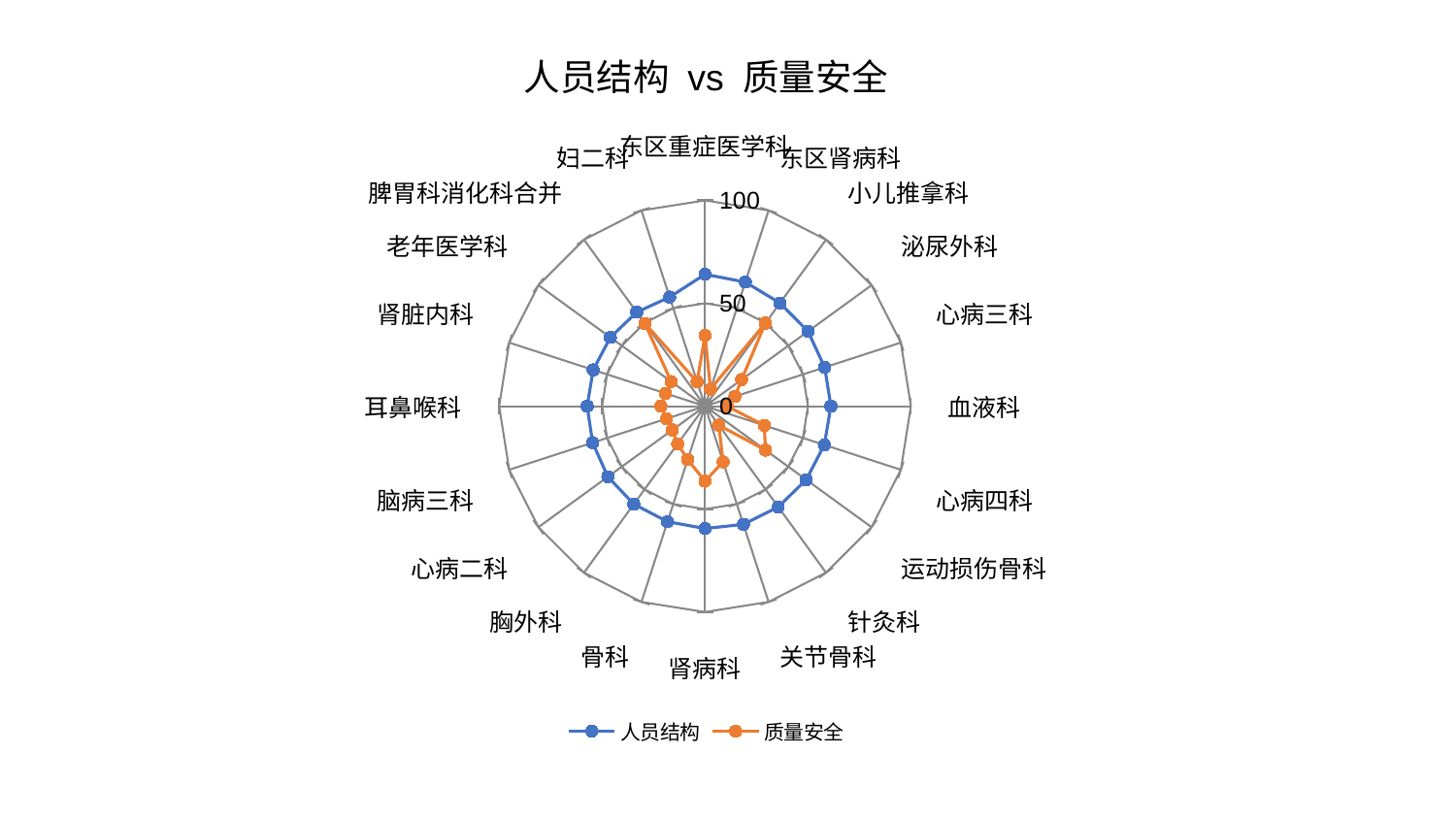

### Chart: 人员结构 vs 质量安全

| Category | 人员结构 | 质量安全 |
|---|---|---|
| 东区重症医学科 | 64.09644020663154 | 34.4195061874512 |
| 东区肾病科 | 63.39396727757618 | 8.732420916846895 |
| 小儿推拿科 | 61.96269480946632 | 49.85620822756752 |
| 泌尿外科 | 61.843518511219635 | 21.971376698045294 |
| 心病三科 | 61.148643295087176 | 15.255034676517445 |
| 血液科 | 61.138524985534076 | 10.720001509887249 |
| 心病四科 | 60.935583519573335 | 30.295325893669524 |
| 运动损伤骨科 | 60.772937540108394 | 36.31310987646478 |
| 针灸科 | 60.517222083622485 | 11.460825218071497 |
| 关节骨科 | 60.37175646103768 | 28.44173293576581 |
| 肾病科 | 59.4473481657703 | 36.43638719399997 |
| 骨科 | 59.00328975340321 | 27.302694196758797 |
| 胸外科 | 58.84763910661964 | 22.61425289716849 |
| 心病二科 | 58.33588345361002 | 19.619154691943862 |
| 脑病三科 | 57.410505786213804 | 19.655603213513302 |
| 耳鼻喉科 | 57.24740352574935 | 21.448575627157712 |
| 肾脏内科 | 57.11123690403085 | 20.16978951492687 |
| 老年医学科 | 56.85614576825734 | 20.336767309780093 |
| 脾胃科消化科合并 | 56.45912445690958 | 49.698721659665964 |
| 妇二科 | 55.708684620313555 | 12.464085512989303 |
20